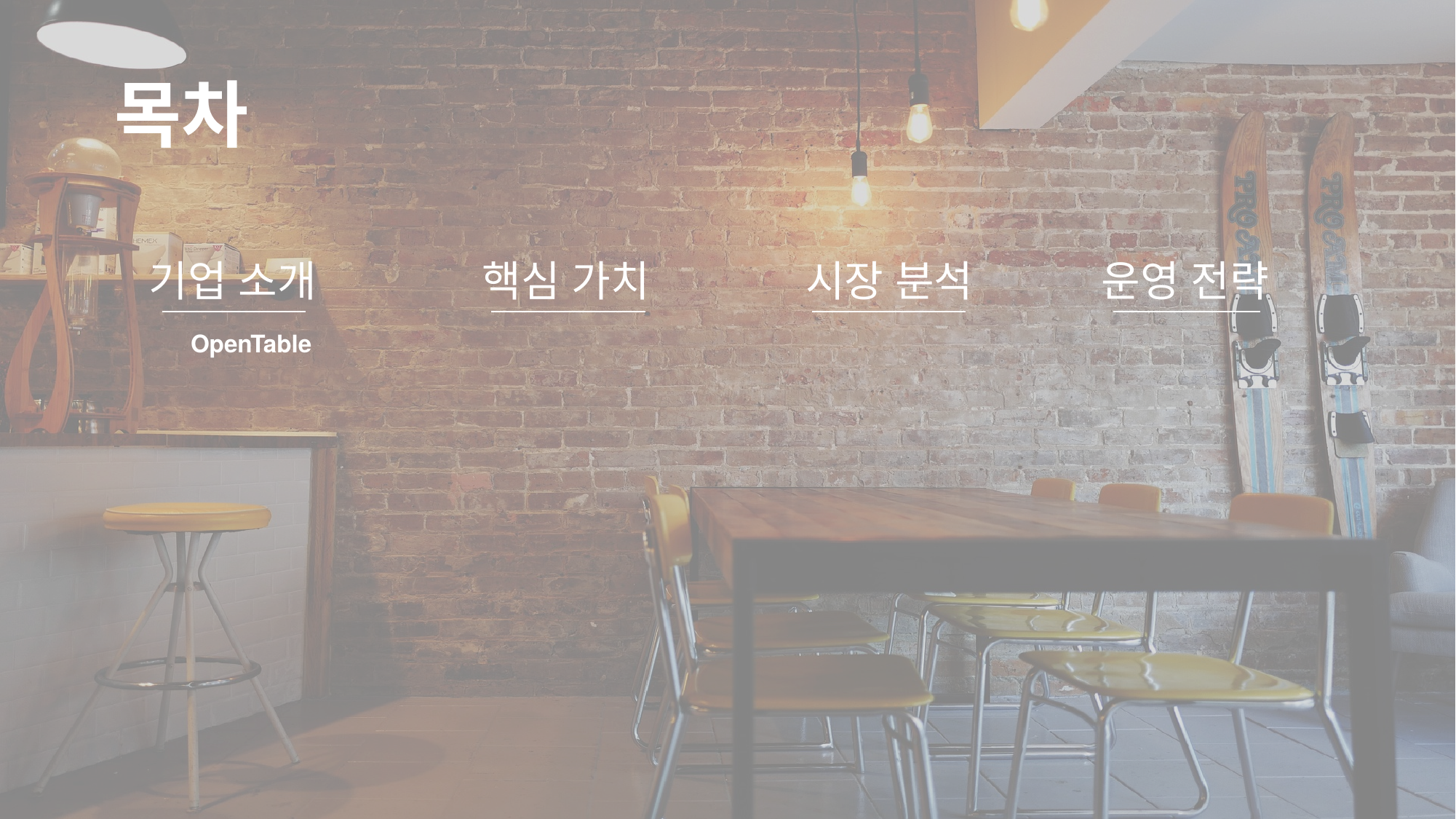

목차
기업 소개
핵심 가치
시장 분석
운영 전략
OpenTable